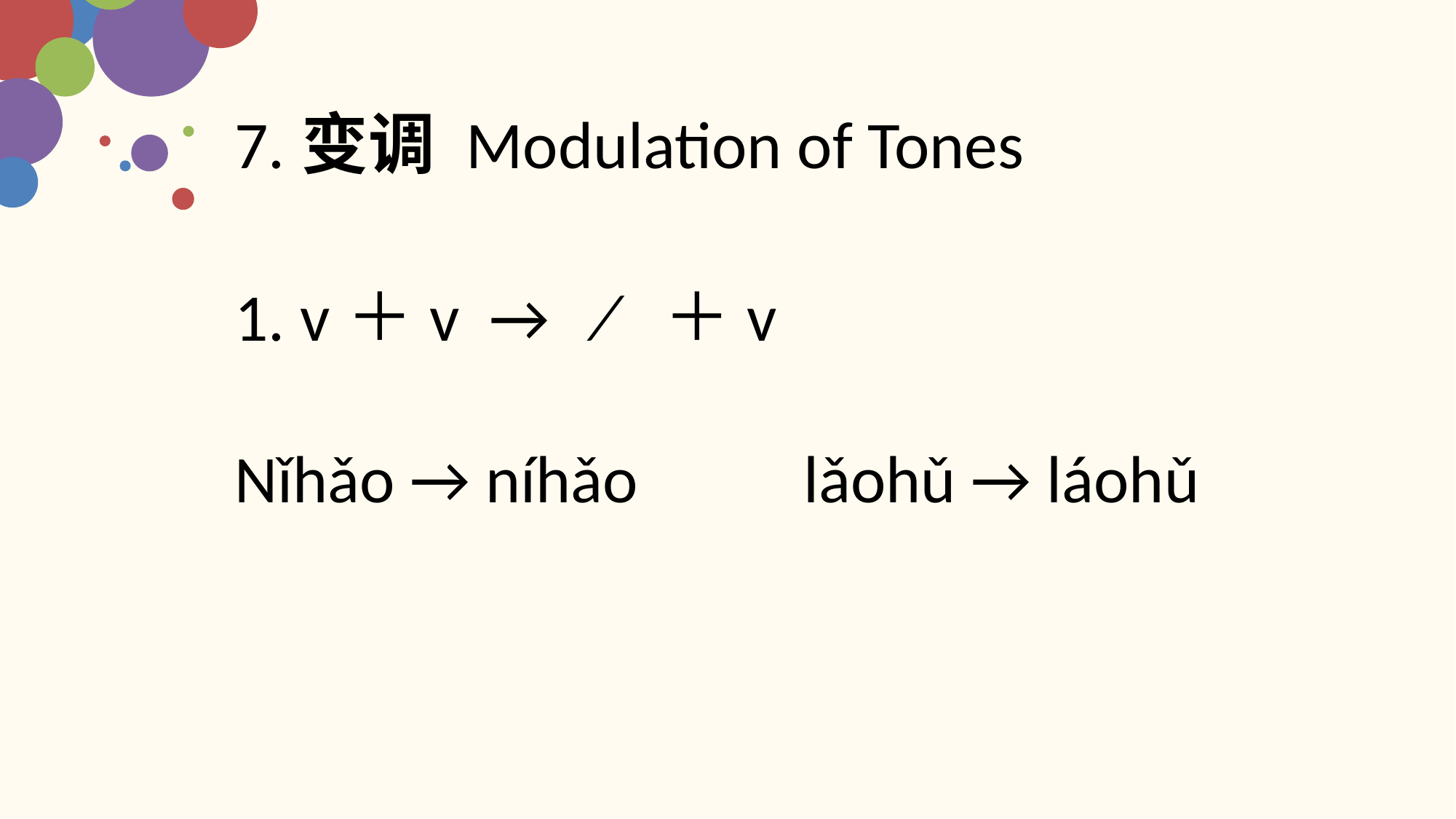

7.变调 Modulation of Tones

1. v＋v  →   ⁄  ＋v

Nǐhǎo → níhǎo           lǎohǔ → láohǔ